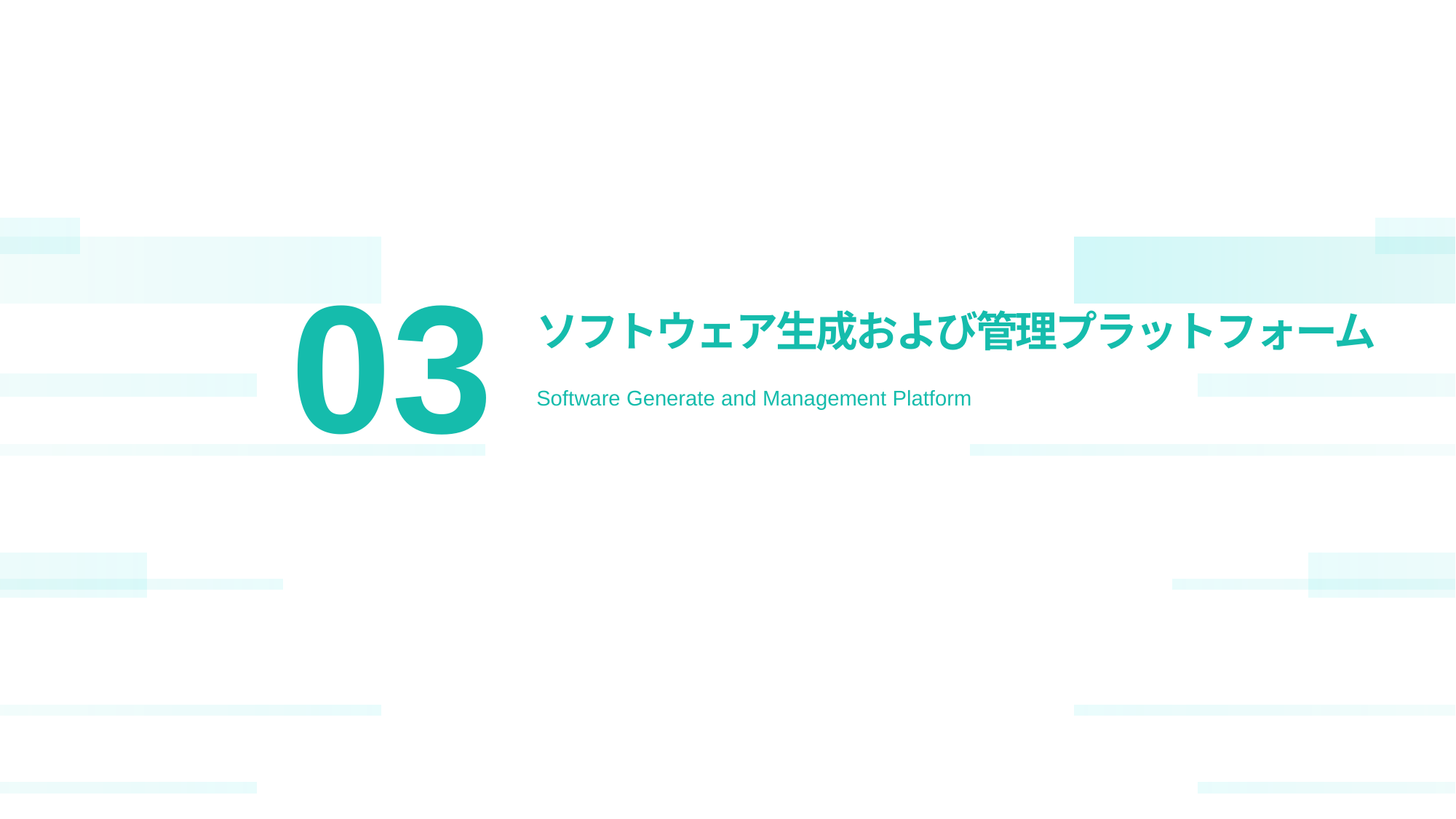

03
ソフトウェア生成および管理プラットフォーム
Software Generate and Management Platform